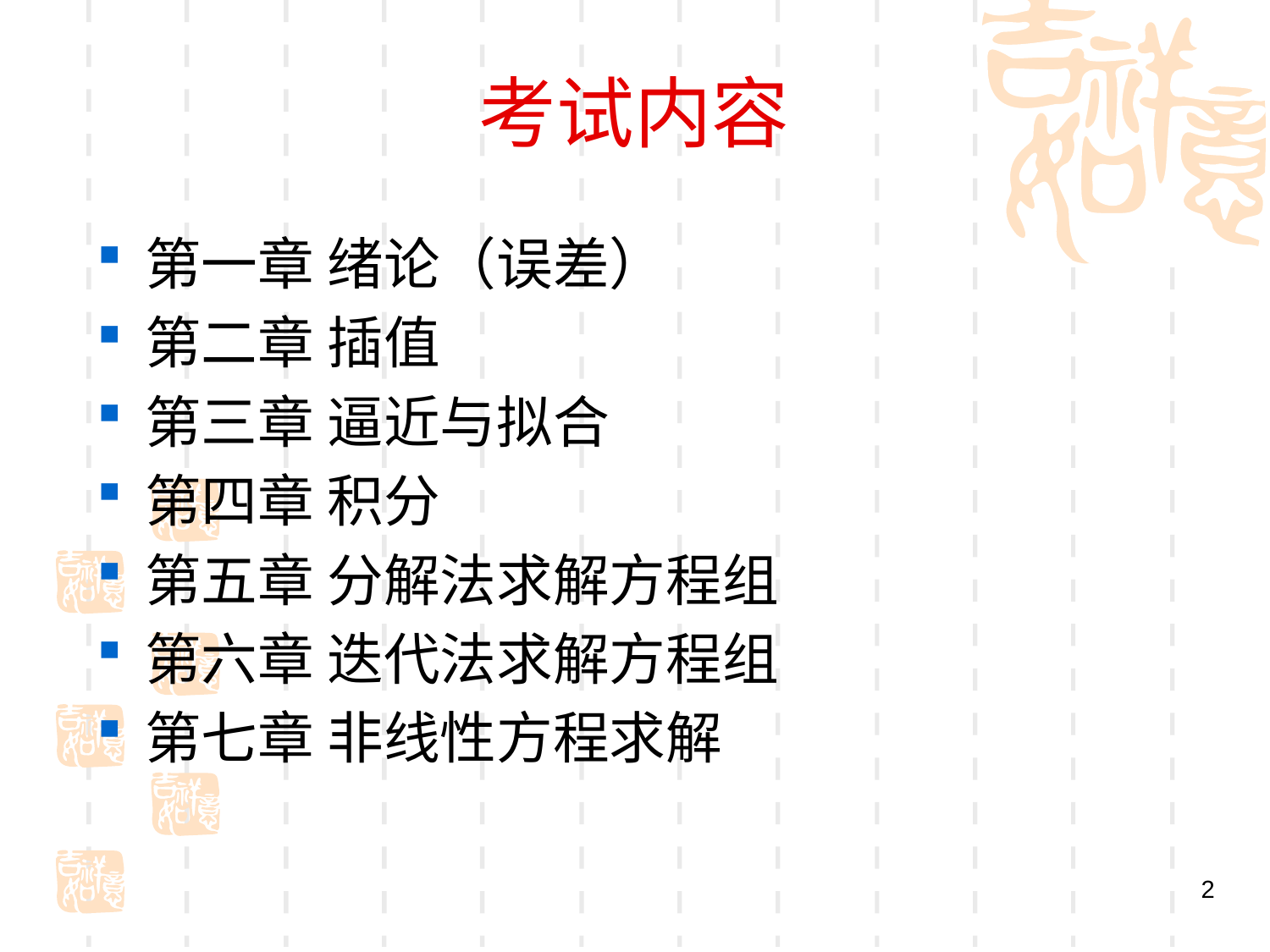

# 考试内容
第一章 绪论（误差）
第二章 插值
第三章 逼近与拟合
第四章 积分
第五章 分解法求解方程组
第六章 迭代法求解方程组
第七章 非线性方程求解
2